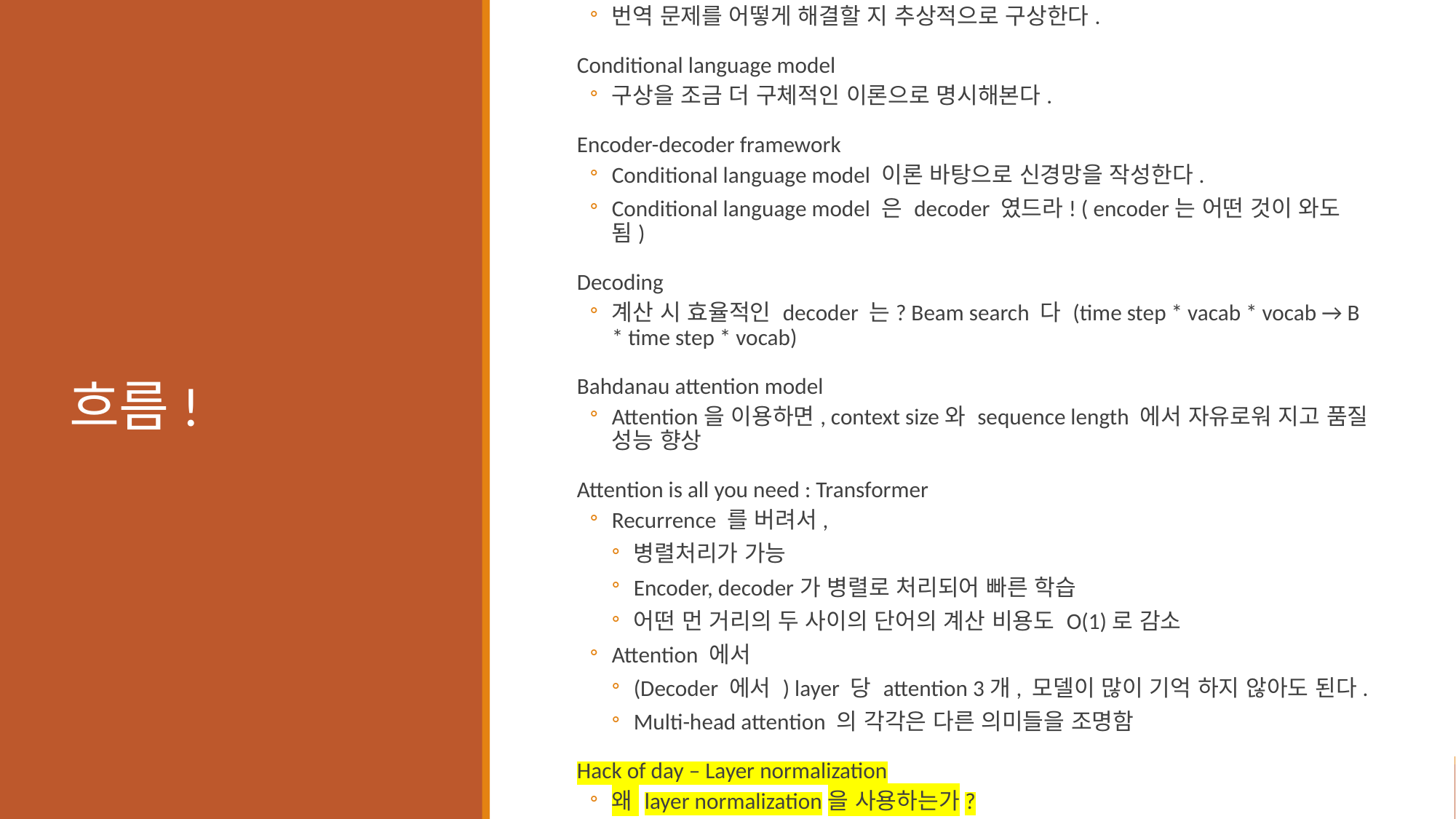

Machine translation task
번역 문제를 어떻게 해결할 지 추상적으로 구상한다.
Conditional language model
구상을 조금 더 구체적인 이론으로 명시해본다.
Encoder-decoder framework
Conditional language model 이론 바탕으로 신경망을 작성한다.
Conditional language model 은 decoder 였드라! ( encoder는 어떤 것이 와도 됨)
Decoding
계산 시 효율적인 decoder 는? Beam search 다 (time step * vacab * vocab → B * time step * vocab)
Bahdanau attention model
Attention을 이용하면, context size와 sequence length 에서 자유로워 지고 품질 성능 향상
Attention is all you need : Transformer
Recurrence 를 버려서,
병렬처리가 가능
Encoder, decoder가 병렬로 처리되어 빠른 학습
어떤 먼 거리의 두 사이의 단어의 계산 비용도 O(1)로 감소
Attention 에서
(Decoder 에서 ) layer 당 attention 3개, 모델이 많이 기억 하지 않아도 된다.
Multi-head attention 의 각각은 다른 의미들을 조명함
Hack of day – Layer normalization
왜 layer normalization을 사용하는가?

# 흐름!